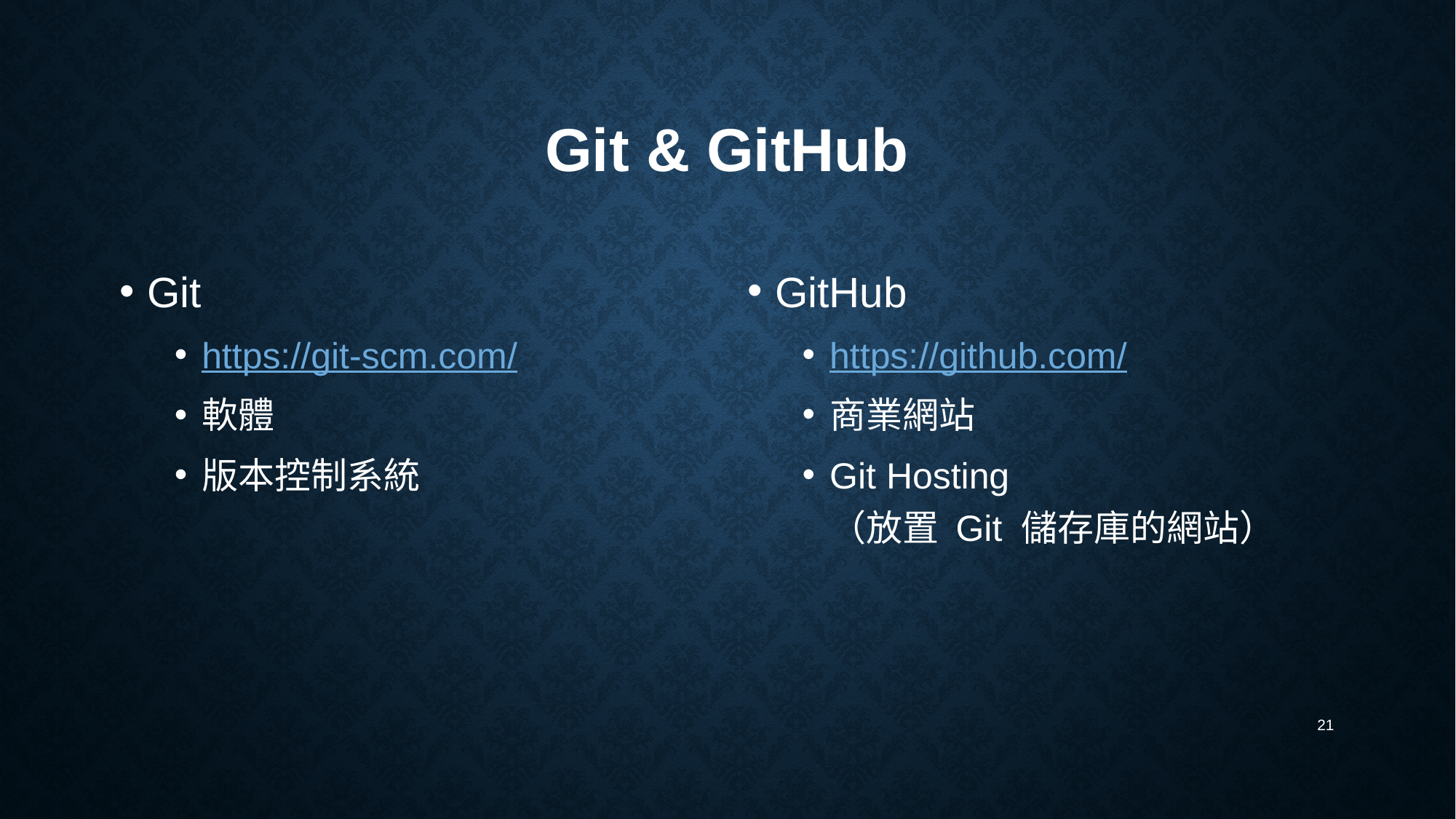

# Git & GitHub
Git
https://git-scm.com/
軟體
版本控制系統

GitHub
https://github.com/
商業網站
Git Hosting
（放置 Git 儲存庫的網站）
21